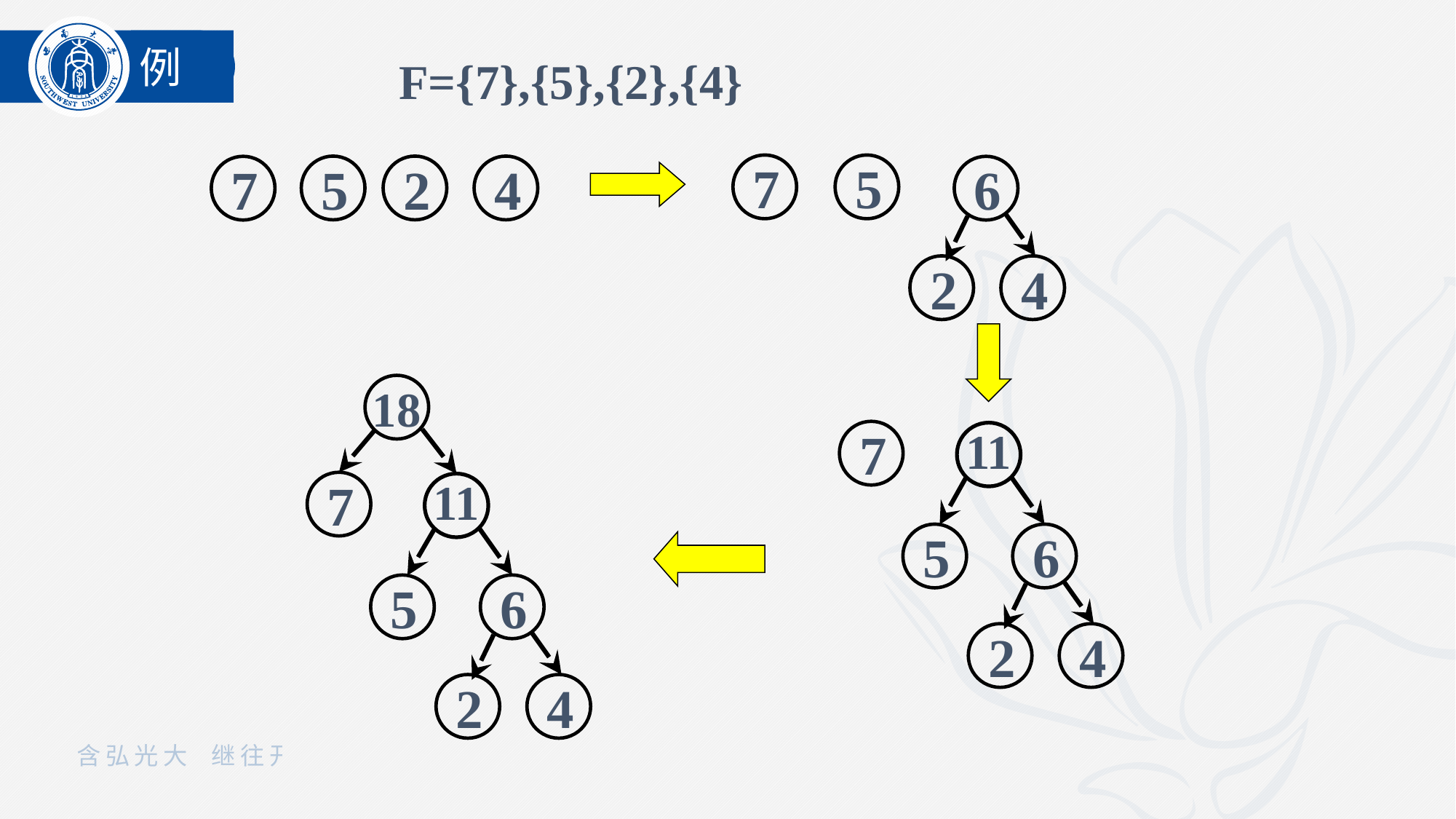

例
F={7},{5},{2},{4}
7
5
6
2
4
5
2
4
7

18
7
11
5
6
2
4
7
11
5
6
2
4